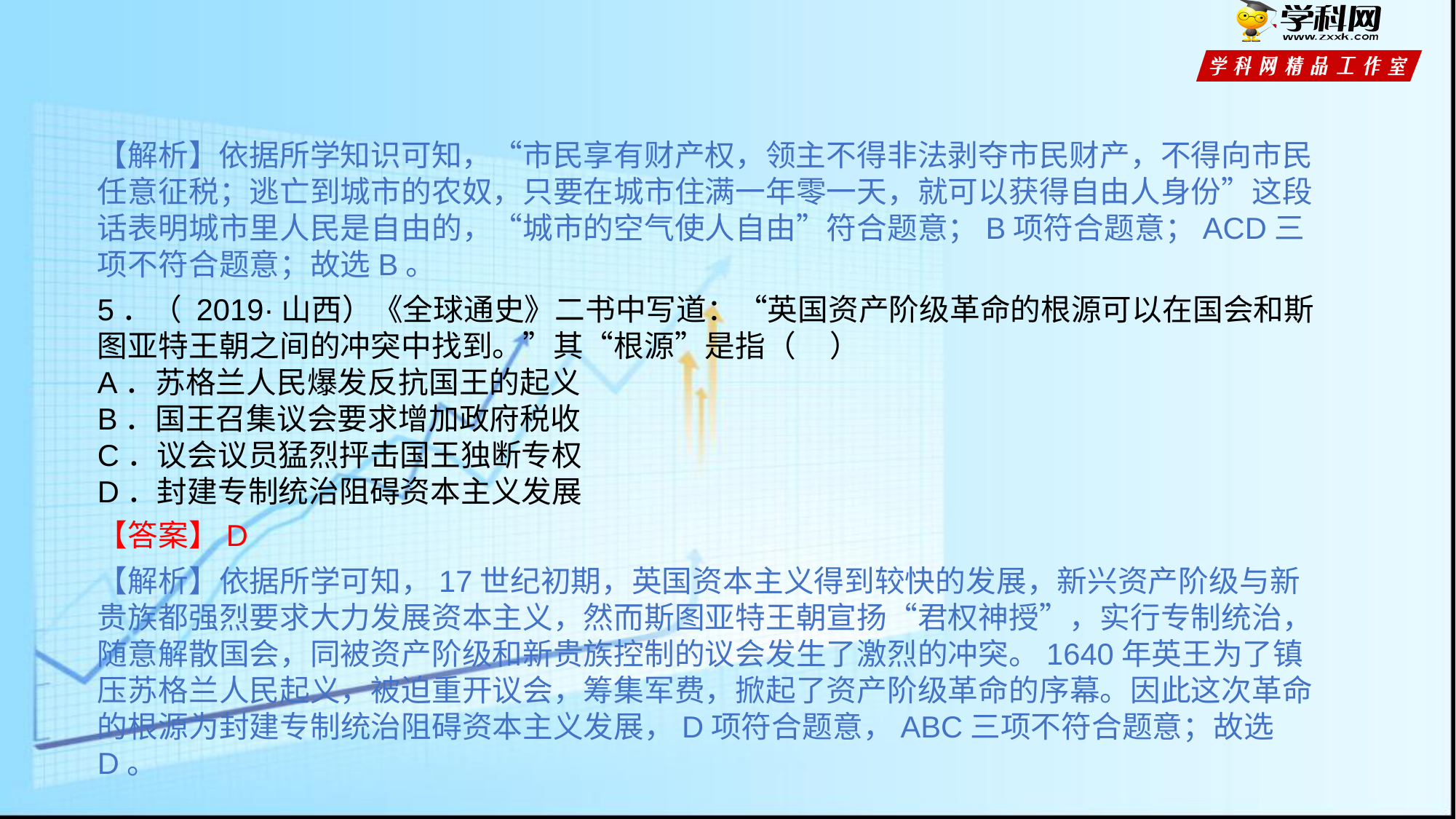

【解析】依据所学知识可知，“市民享有财产权，领主不得非法剥夺市民财产，不得向市民任意征税；逃亡到城市的农奴，只要在城市住满一年零一天，就可以获得自由人身份”这段话表明城市里人民是自由的，“城市的空气使人自由”符合题意；B项符合题意；ACD三项不符合题意；故选B。
5．（ 2019·山西）《全球通史》二书中写道：“英国资产阶级革命的根源可以在国会和斯图亚特王朝之间的冲突中找到。”其“根源”是指（     ）
A．苏格兰人民爆发反抗国王的起义
B．国王召集议会要求增加政府税收
C．议会议员猛烈抨击国王独断专权
D．封建专制统治阻碍资本主义发展
【答案】D
【解析】依据所学可知，17世纪初期，英国资本主义得到较快的发展，新兴资产阶级与新贵族都强烈要求大力发展资本主义，然而斯图亚特王朝宣扬“君权神授”，实行专制统治，随意解散国会，同被资产阶级和新贵族控制的议会发生了激烈的冲突。1640年英王为了镇压苏格兰人民起义，被迫重开议会，筹集军费，掀起了资产阶级革命的序幕。因此这次革命的根源为封建专制统治阻碍资本主义发展，D项符合题意，ABC三项不符合题意；故选D。